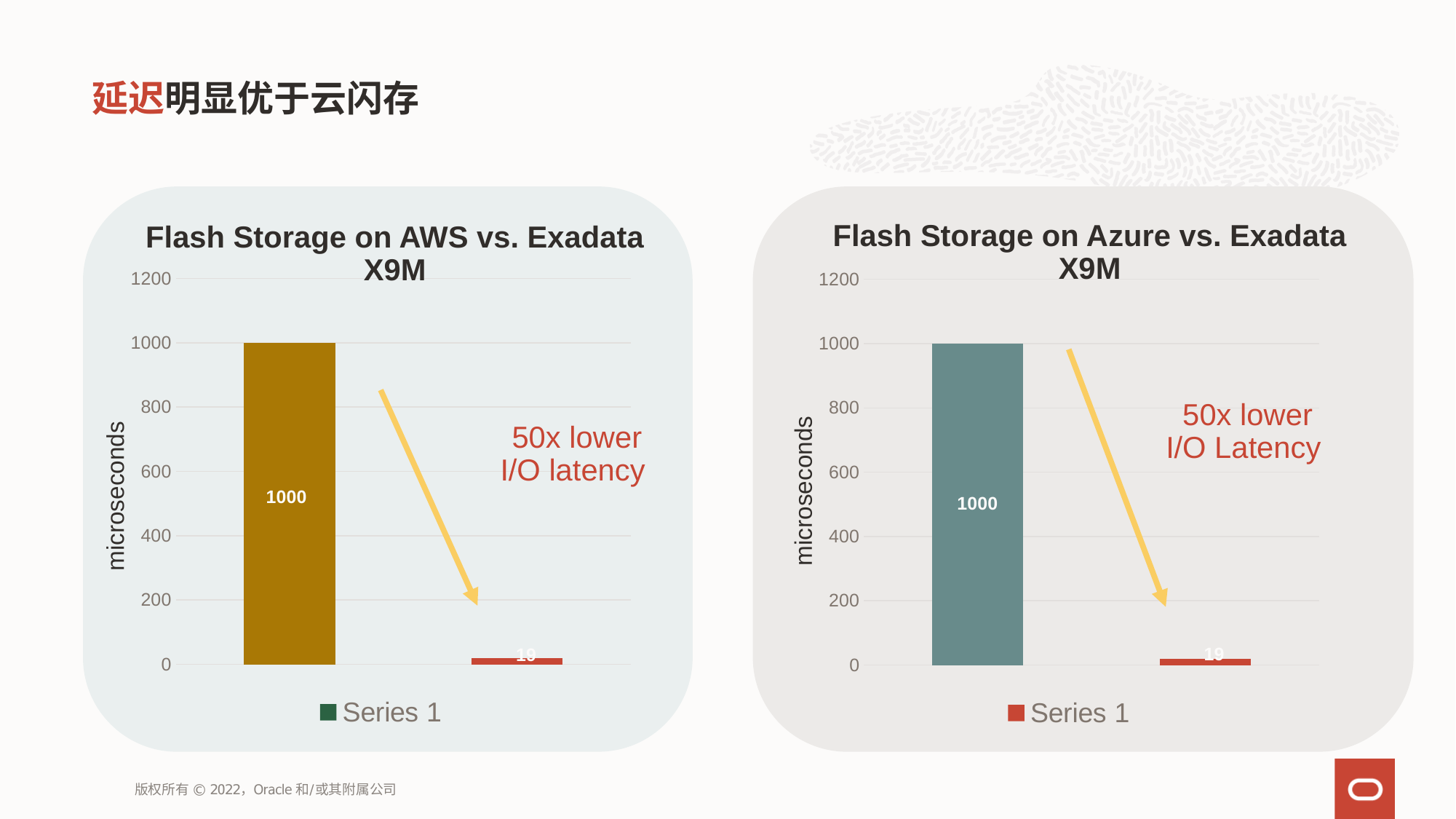

# 延迟明显优于云闪存

Flash Storage on Azure vs. Exadata X9M
Flash Storage on AWS vs. Exadata X9M

### Chart

| Category | Series 1 |
|---|---|
| AWS RDS | 1000.0 |
| Exadata | 19.0 |

### Chart

| Category | Series 1 |
|---|---|
| Azure SQL | 1000.0 |
| Exadata | 19.0 |
50x lower
I/O Latency
50x lower
I/O latency
microseconds
microseconds
12
版权所有 © 2022，Oracle 和/或其附属公司